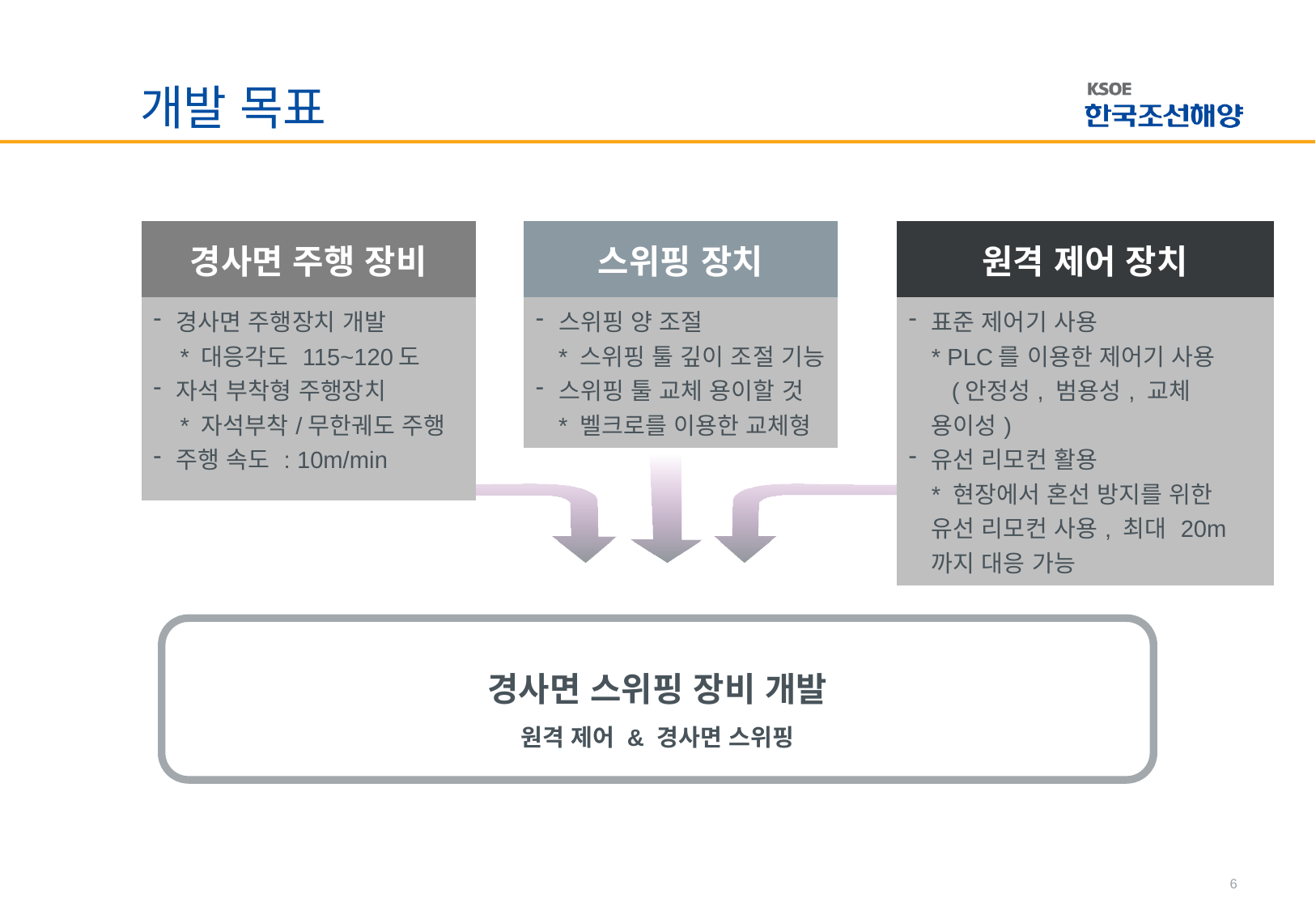

# 개발 목표
| 경사면 주행 장비 |
| --- |
| 경사면 주행장치 개발 \* 대응각도 115~120도 자석 부착형 주행장치 \* 자석부착/무한궤도 주행 주행 속도 : 10m/min |
| 스위핑 장치 |
| --- |
| 스위핑 양 조절 \* 스위핑 툴 깊이 조절 기능 스위핑 툴 교체 용이할 것 \* 벨크로를 이용한 교체형 |
| 원격 제어 장치 |
| --- |
| 표준 제어기 사용 \* PLC를 이용한 제어기 사용 (안정성, 범용성, 교체 용이성) 유선 리모컨 활용 \* 현장에서 혼선 방지를 위한 유선 리모컨 사용, 최대 20m 까지 대응 가능 |

경사면 스위핑 장비 개발
원격 제어 & 경사면 스위핑
6